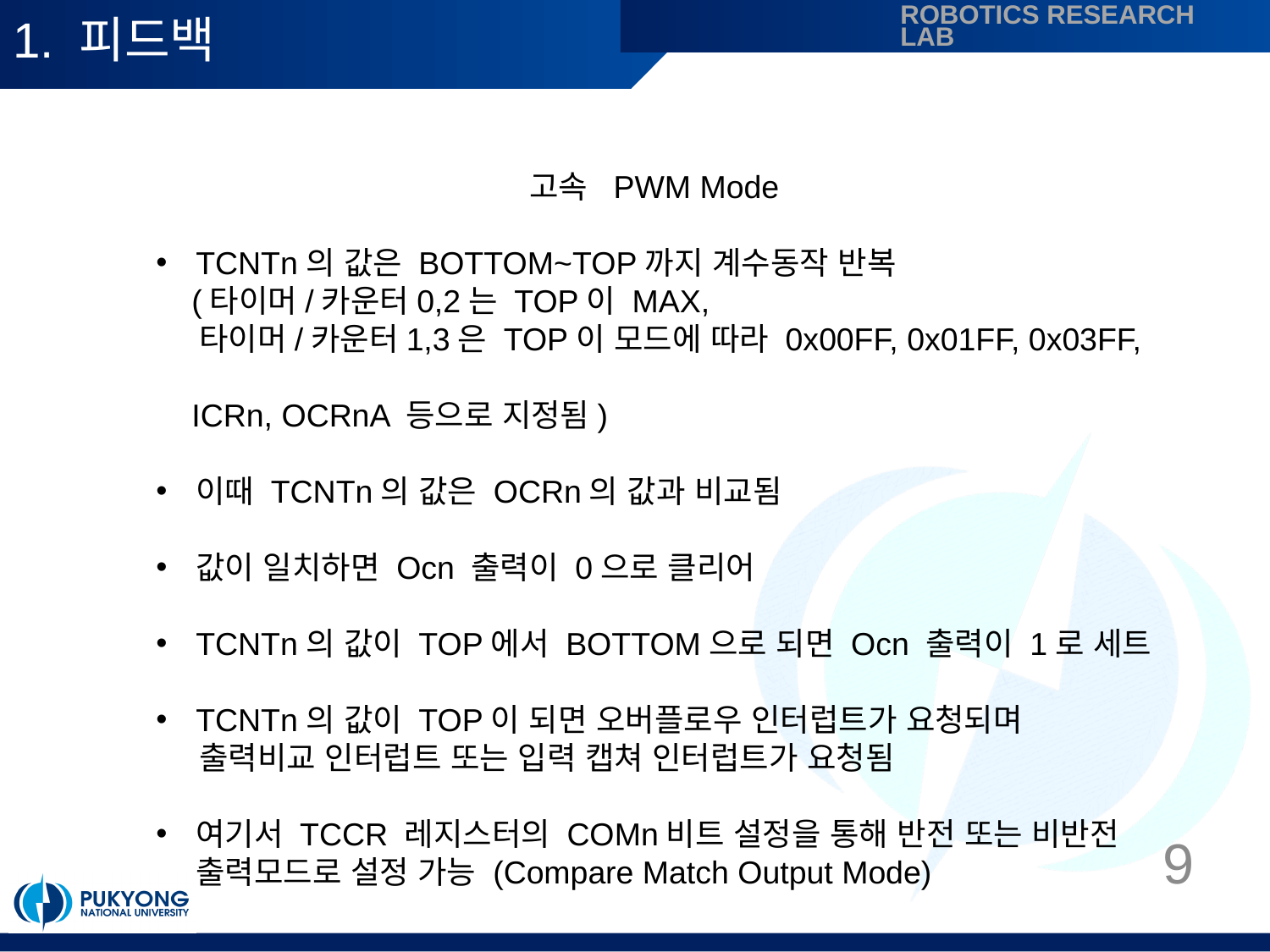

# 1. 피드백
고속  PWM Mode

TCNTn의 값은 BOTTOM~TOP까지 계수동작 반복
    (타이머/카운터0,2는 TOP이 MAX,
    타이머/카운터1,3은 TOP이 모드에 따라 0x00FF, 0x01FF, 0x03FF,
    ICRn, OCRnA 등으로 지정됨)

이때 TCNTn의 값은 OCRn의 값과 비교됨

값이 일치하면 Ocn 출력이 0으로 클리어

TCNTn의 값이 TOP에서 BOTTOM으로 되면 Ocn 출력이 1로 세트

TCNTn의 값이 TOP이 되면 오버플로우 인터럽트가 요청되며
    출력비교 인터럽트 또는 입력 캡쳐 인터럽트가 요청됨

여기서 TCCR 레지스터의 COMn비트 설정을 통해 반전 또는 비반전 출력모드로 설정 가능 (Compare Match Output Mode)
9